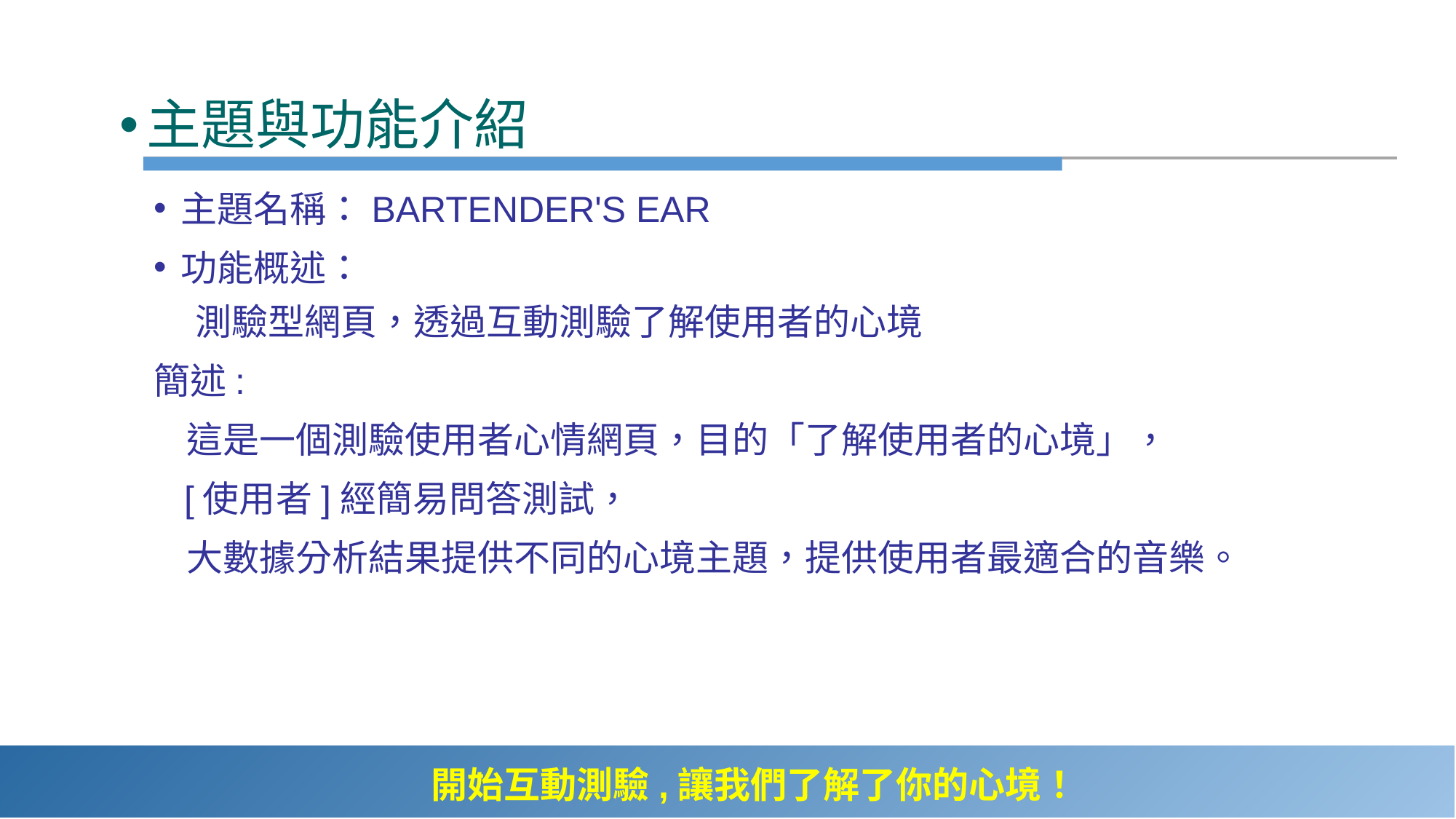

主題與功能介紹

主題名稱：BARTENDER'S EAR
功能概述：
    測驗型網頁，透過互動測驗了解使用者的心境
簡述:
   這是一個測驗使用者心情網頁，目的「了解使用者的心境」，
   [使用者]經簡易問答測試，
   大數據分析結果提供不同的心境主題，提供使用者最適合的音樂。